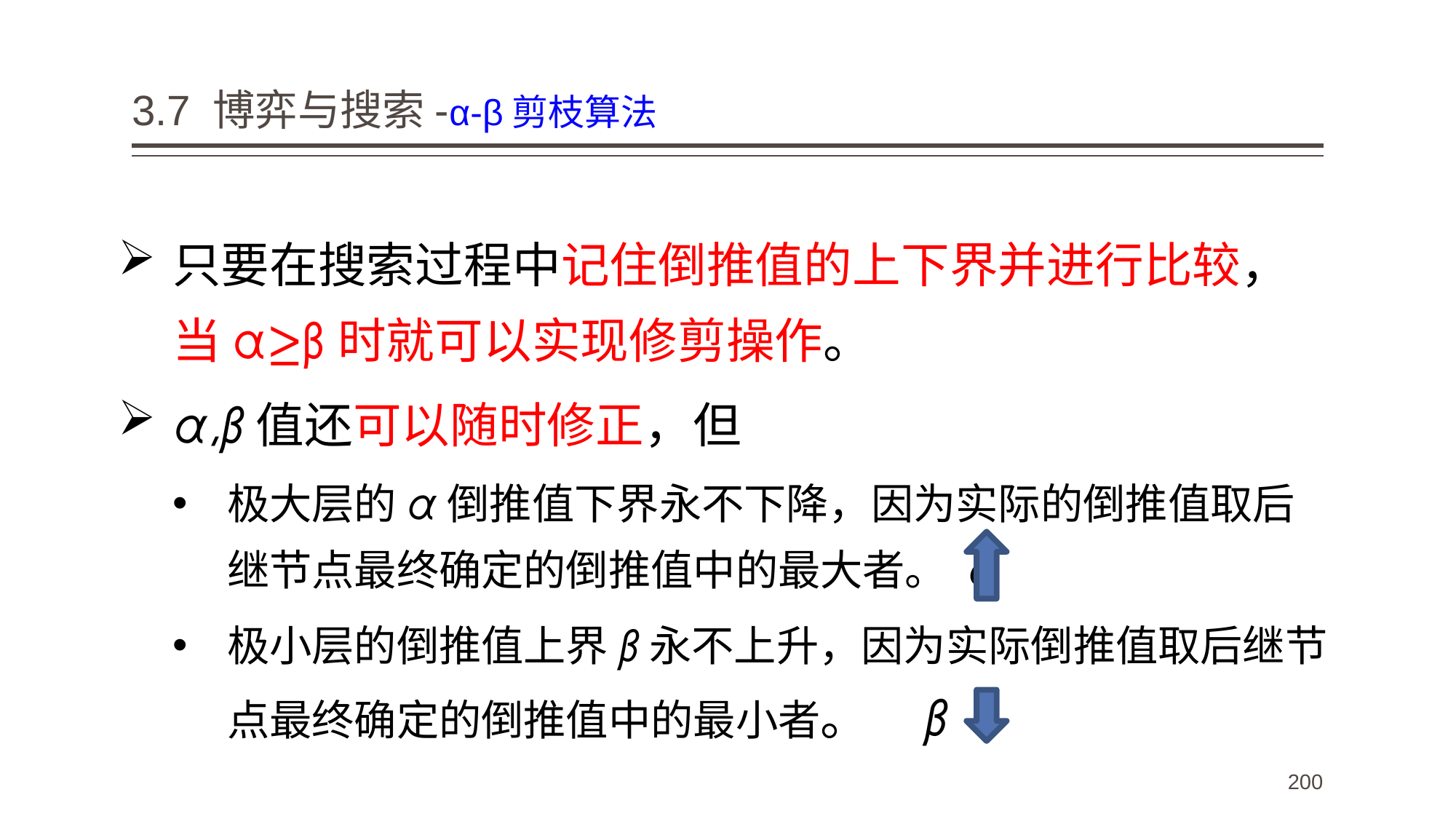

# 3.7 博弈与搜索-α-β剪枝算法
只要在搜索过程中记住倒推值的上下界并进行比较，当α≥β时就可以实现修剪操作。
α,β值还可以随时修正，但
极大层的α倒推值下界永不下降，因为实际的倒推值取后继节点最终确定的倒推值中的最大者。 α
极小层的倒推值上界β永不上升，因为实际倒推值取后继节点最终确定的倒推值中的最小者。    β

200